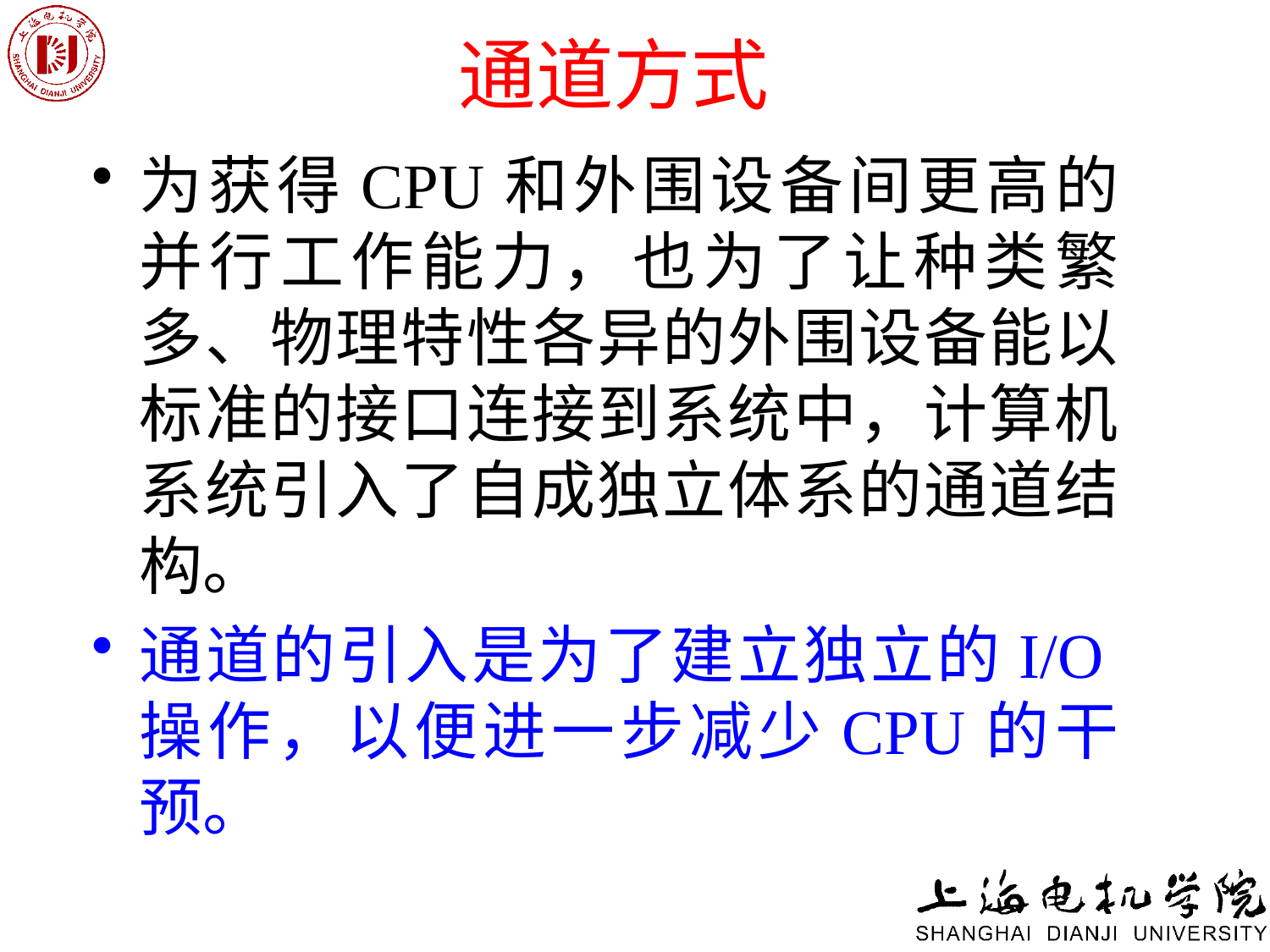

# 通道方式
为获得CPU和外围设备间更高的并行工作能力，也为了让种类繁多、物理特性各异的外围设备能以标准的接口连接到系统中，计算机系统引入了自成独立体系的通道结构。
通道的引入是为了建立独立的I/O操作，以便进一步减少CPU的干预。